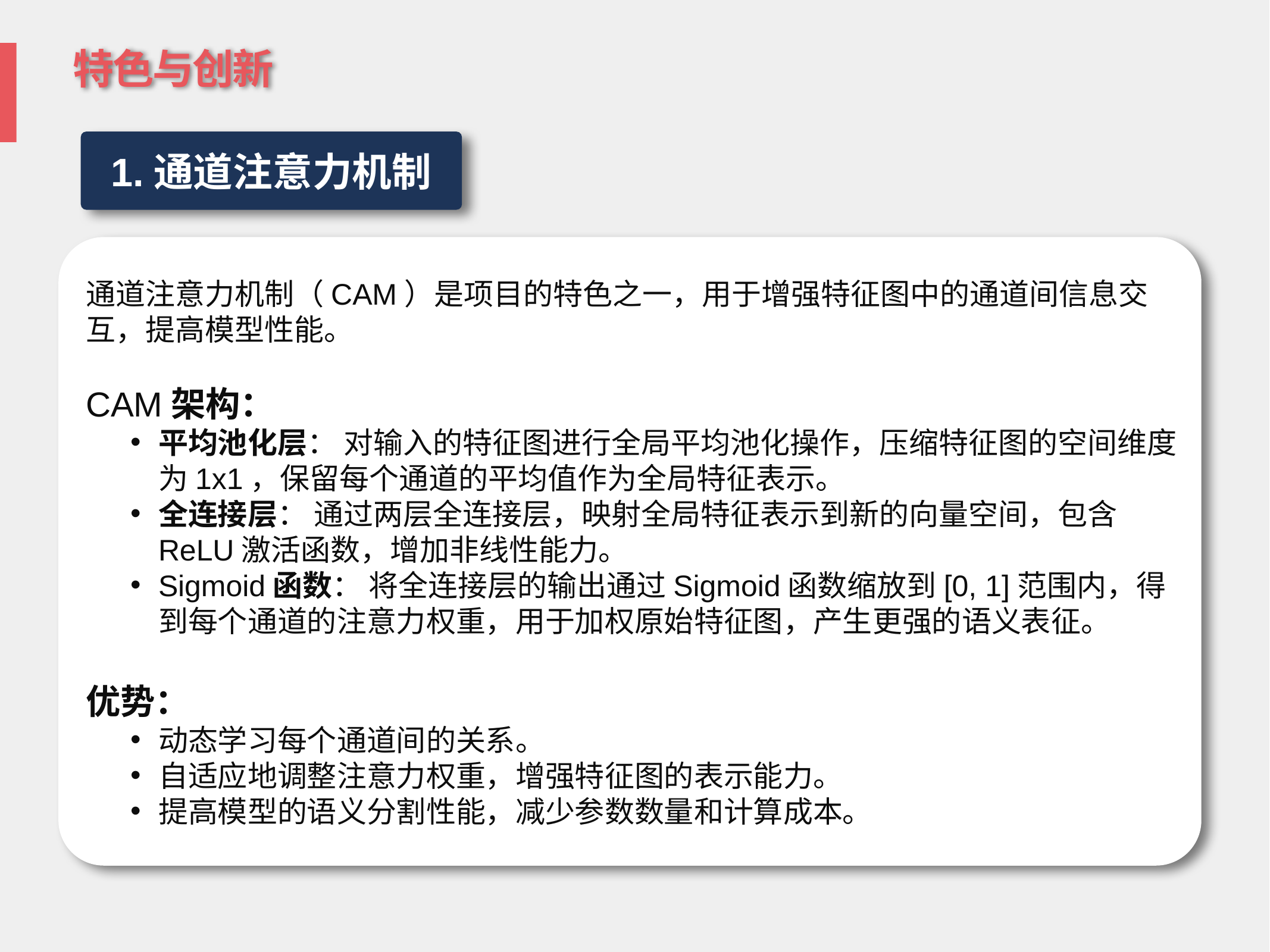

# 特色与创新
1.通道注意力机制

通道注意力机制（CAM）是项目的特色之一，用于增强特征图中的通道间信息交互，提高模型性能。

CAM架构：
平均池化层： 对输入的特征图进行全局平均池化操作，压缩特征图的空间维度为1x1，保留每个通道的平均值作为全局特征表示。
全连接层： 通过两层全连接层，映射全局特征表示到新的向量空间，包含ReLU激活函数，增加非线性能力。
Sigmoid函数： 将全连接层的输出通过Sigmoid函数缩放到[0, 1]范围内，得到每个通道的注意力权重，用于加权原始特征图，产生更强的语义表征。

优势：
动态学习每个通道间的关系。
自适应地调整注意力权重，增强特征图的表示能力。
提高模型的语义分割性能，减少参数数量和计算成本。